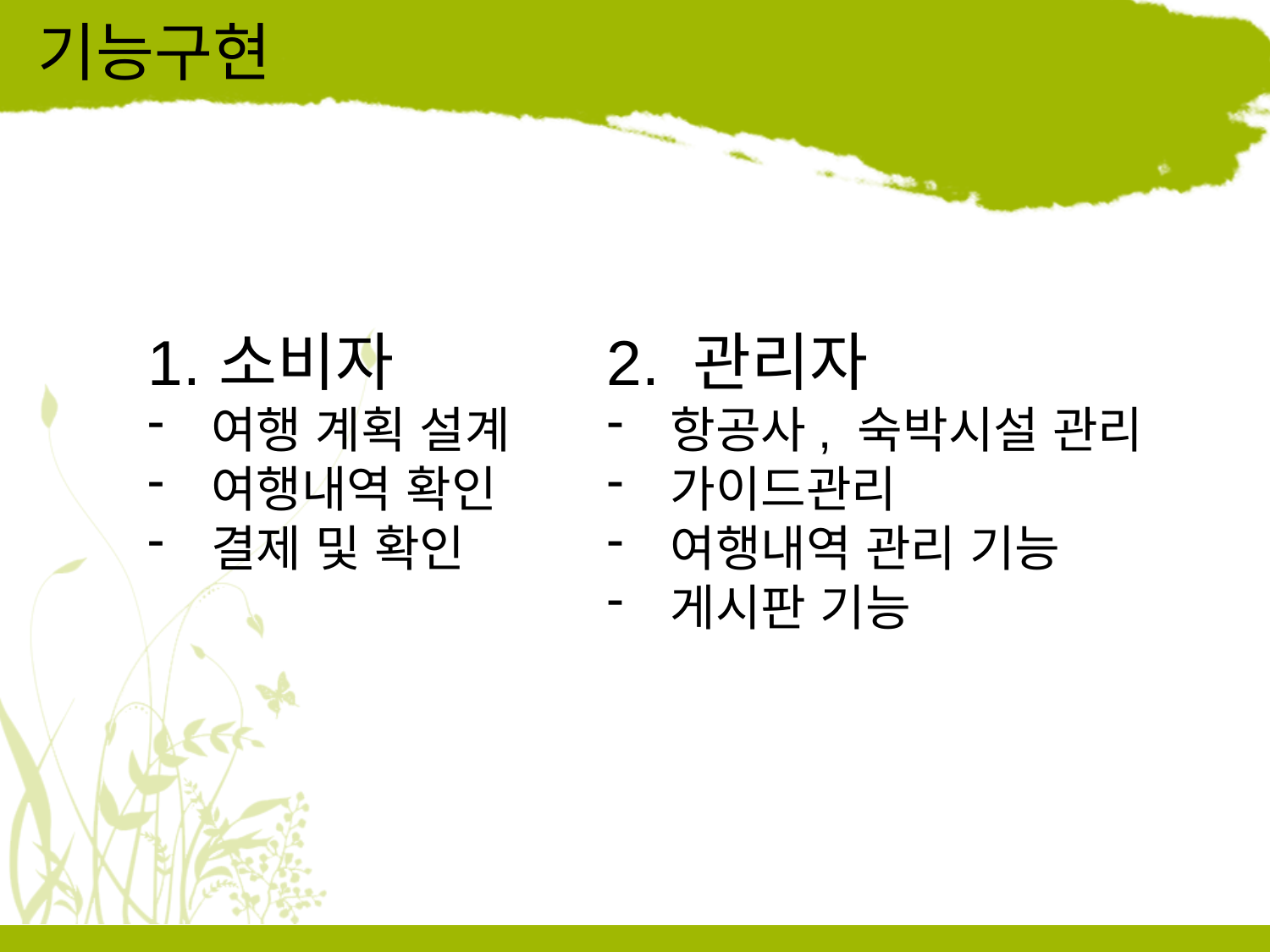

# 기능구현
소비자
여행 계획 설계
여행내역 확인
결제 및 확인
2. 관리자
항공사, 숙박시설 관리
가이드관리
여행내역 관리 기능
게시판 기능